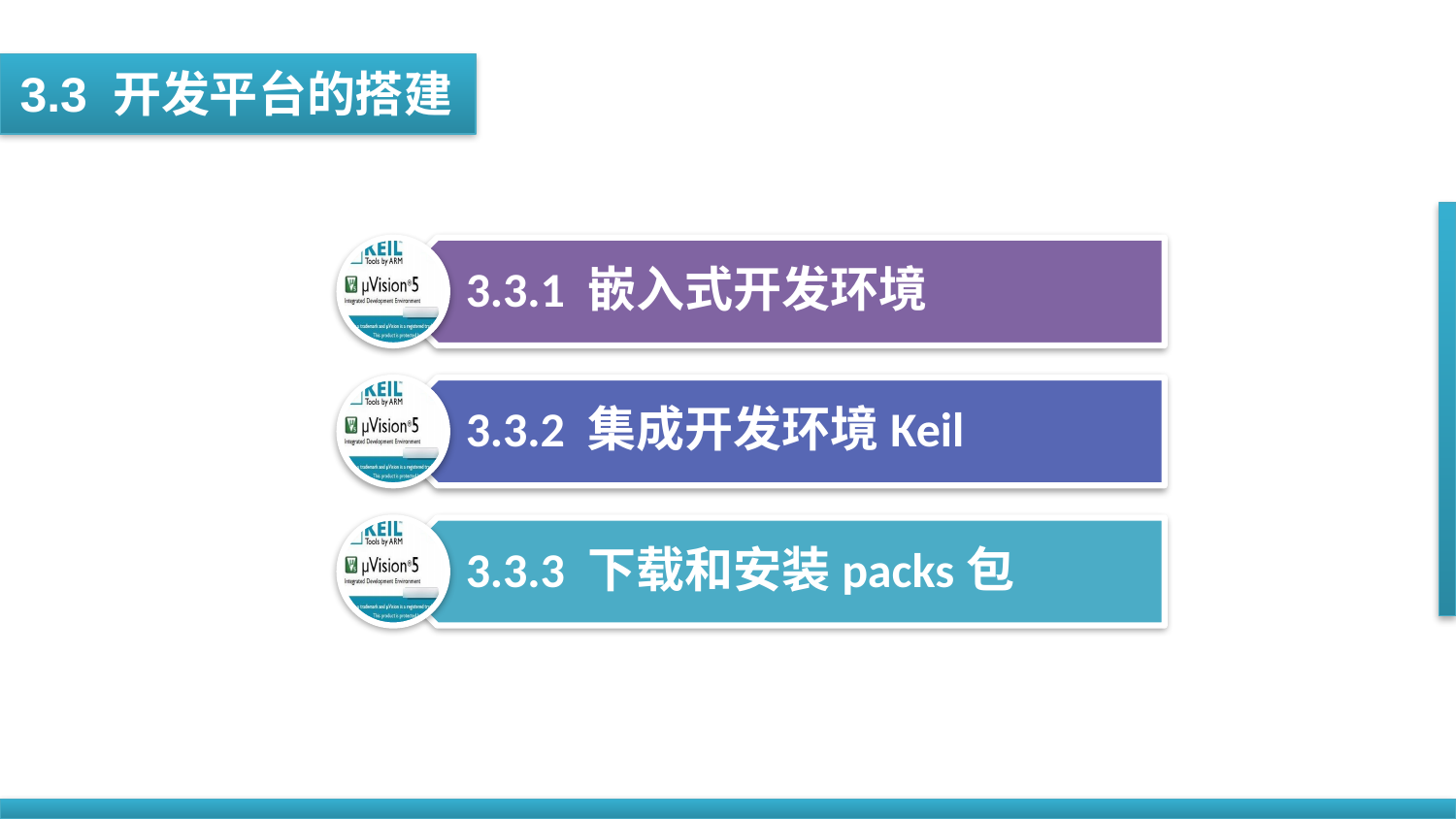

3.3 开发平台的搭建
3.3.1 嵌入式开发环境
3.3.2 集成开发环境Keil
3.3.3 下载和安装packs包